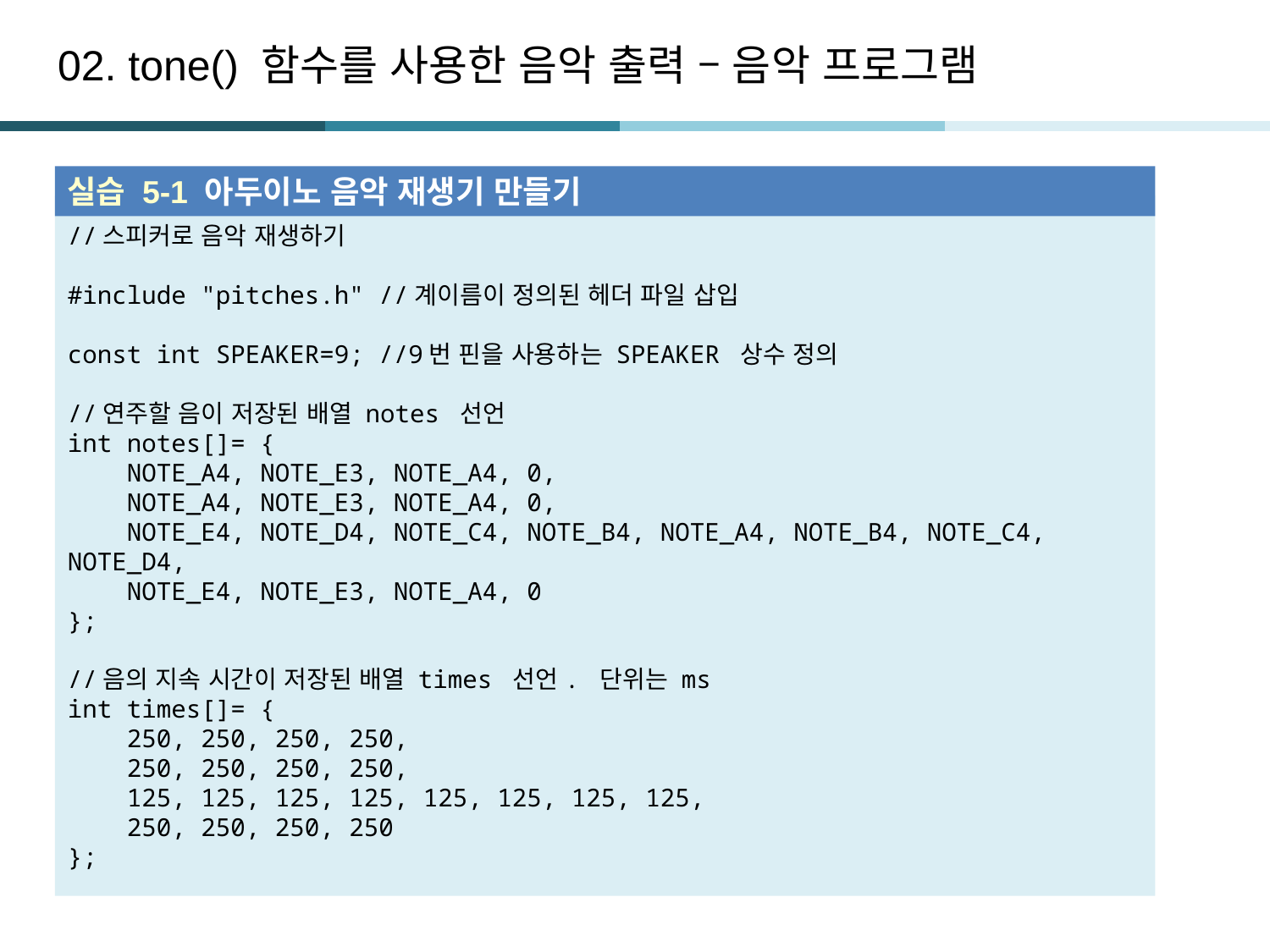

# 02. tone() 함수를 사용한 음악 출력 – 음악 프로그램
실습 5-1 아두이노 음악 재생기 만들기
//스피커로 음악 재생하기

#include "pitches.h" //계이름이 정의된 헤더 파일 삽입

const int SPEAKER=9; //9번 핀을 사용하는 SPEAKER 상수 정의

//연주할 음이 저장된 배열 notes 선언
int notes[]= {
    NOTE_A4, NOTE_E3, NOTE_A4, 0,
    NOTE_A4, NOTE_E3, NOTE_A4, 0,
    NOTE_E4, NOTE_D4, NOTE_C4, NOTE_B4, NOTE_A4, NOTE_B4, NOTE_C4, NOTE_D4,
    NOTE_E4, NOTE_E3, NOTE_A4, 0
};

//음의 지속 시간이 저장된 배열 times 선언. 단위는 ms
int times[]= {
    250, 250, 250, 250,
    250, 250, 250, 250,
    125, 125, 125, 125, 125, 125, 125, 125,
    250, 250, 250, 250
};